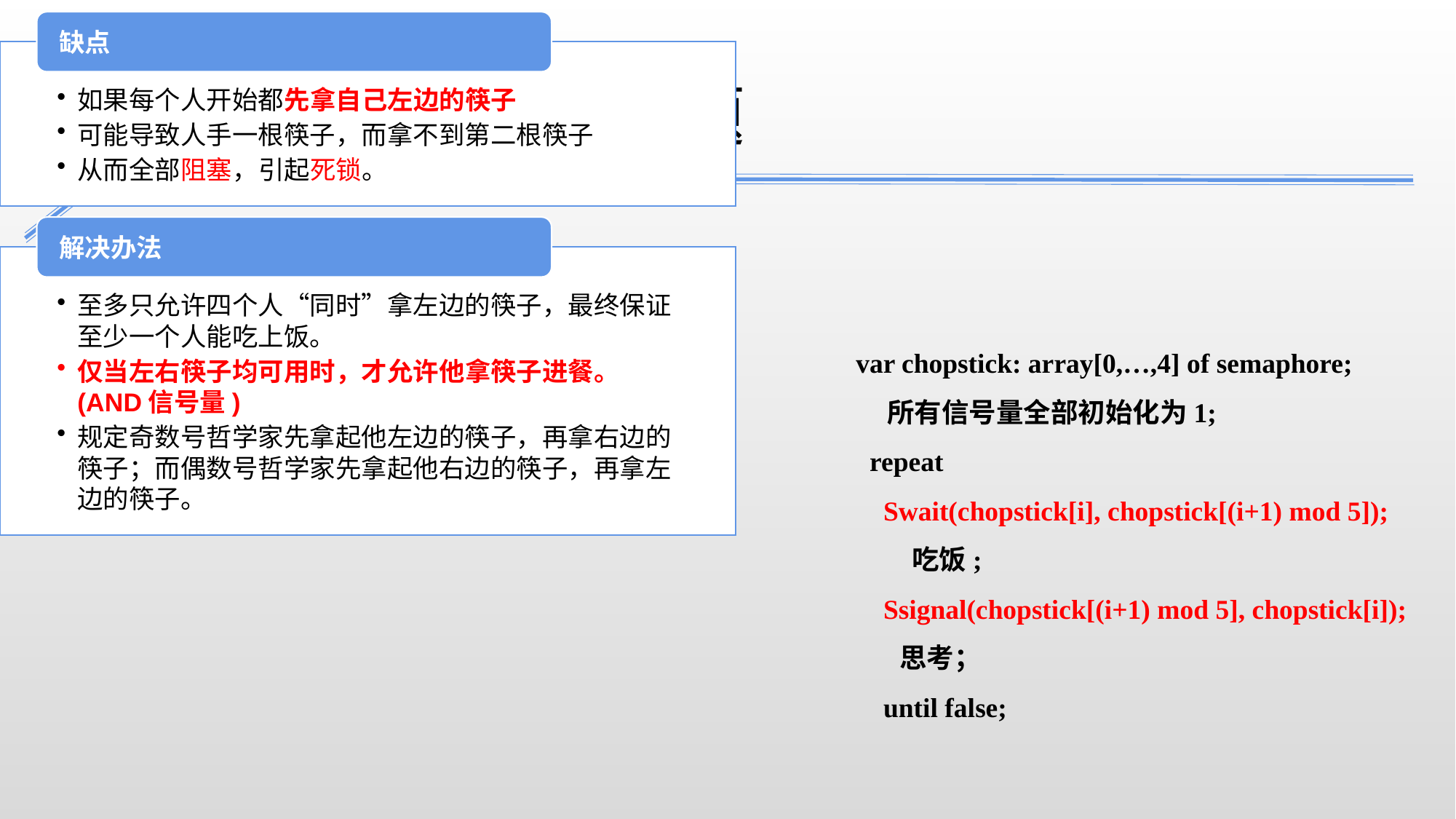

2.5.2哲学家进餐问题
如果每个人开始都先拿自己左边的筷子
可能导致人手一根筷子，而拿不到第二根筷子
从而全部阻塞，引起死锁。
缺点
至多只允许四个人“同时”拿左边的筷子，最终保证至少一个人能吃上饭。
仅当左右筷子均可用时，才允许他拿筷子进餐。(AND信号量)
规定奇数号哲学家先拿起他左边的筷子，再拿右边的筷子；而偶数号哲学家先拿起他右边的筷子，再拿左边的筷子。
解决办法
var chopstick: array[0,…,4] of semaphore;
    所有信号量全部初始化为1;
  repeat
    Swait(chopstick[i], chopstick[(i+1) mod 5]);
        吃饭;
    Ssignal(chopstick[(i+1) mod 5], chopstick[i]);
      思考；
    until false;